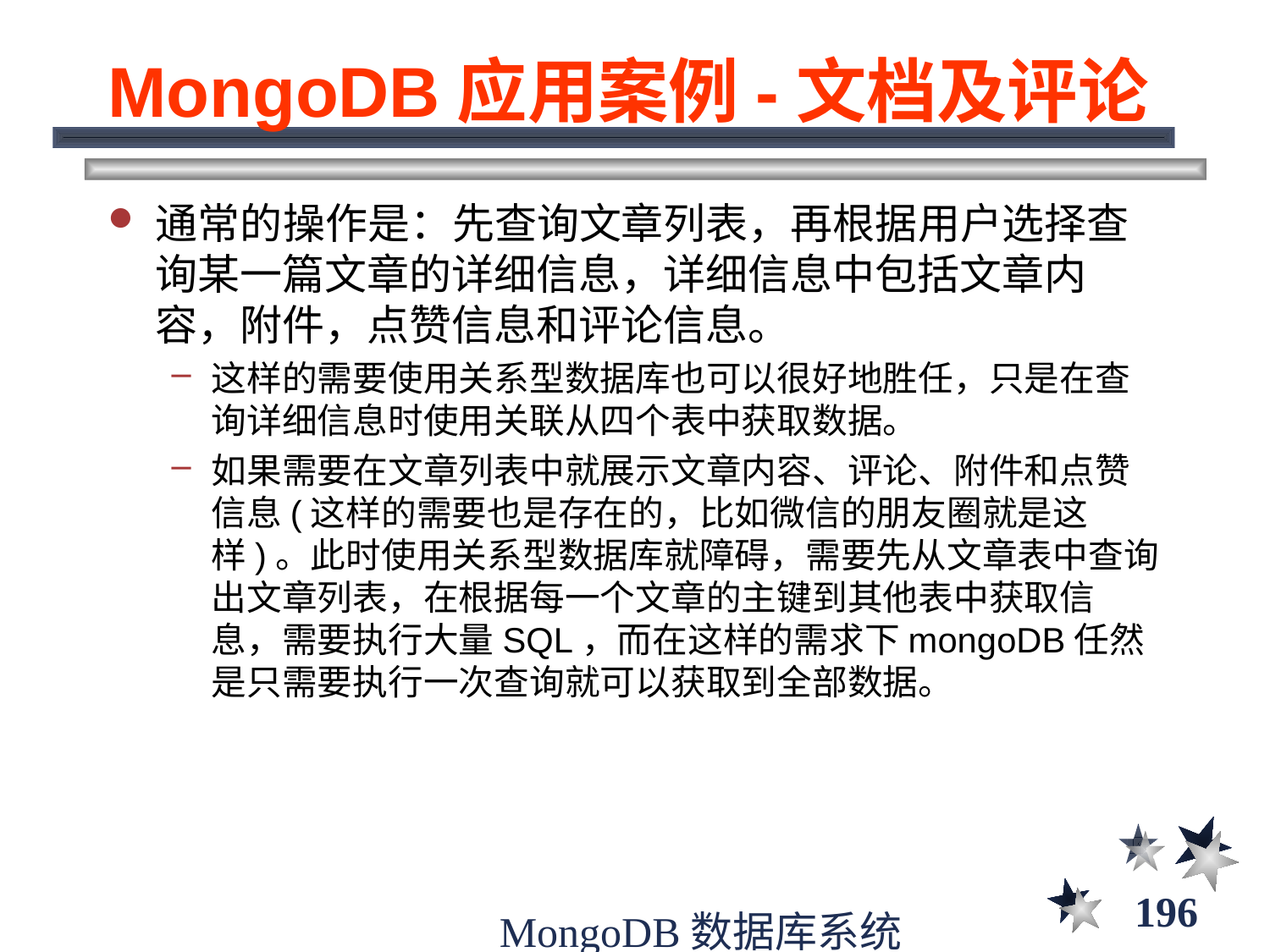

# MongoDB应用案例-文档及评论
通常的操作是：先查询文章列表，再根据用户选择查询某一篇文章的详细信息，详细信息中包括文章内容，附件，点赞信息和评论信息。
这样的需要使用关系型数据库也可以很好地胜任，只是在查询详细信息时使用关联从四个表中获取数据。
如果需要在文章列表中就展示文章内容、评论、附件和点赞信息(这样的需要也是存在的，比如微信的朋友圈就是这样)。此时使用关系型数据库就障碍，需要先从文章表中查询出文章列表，在根据每一个文章的主键到其他表中获取信息，需要执行大量SQL，而在这样的需求下mongoDB任然是只需要执行一次查询就可以获取到全部数据。
196
MongoDB数据库系统